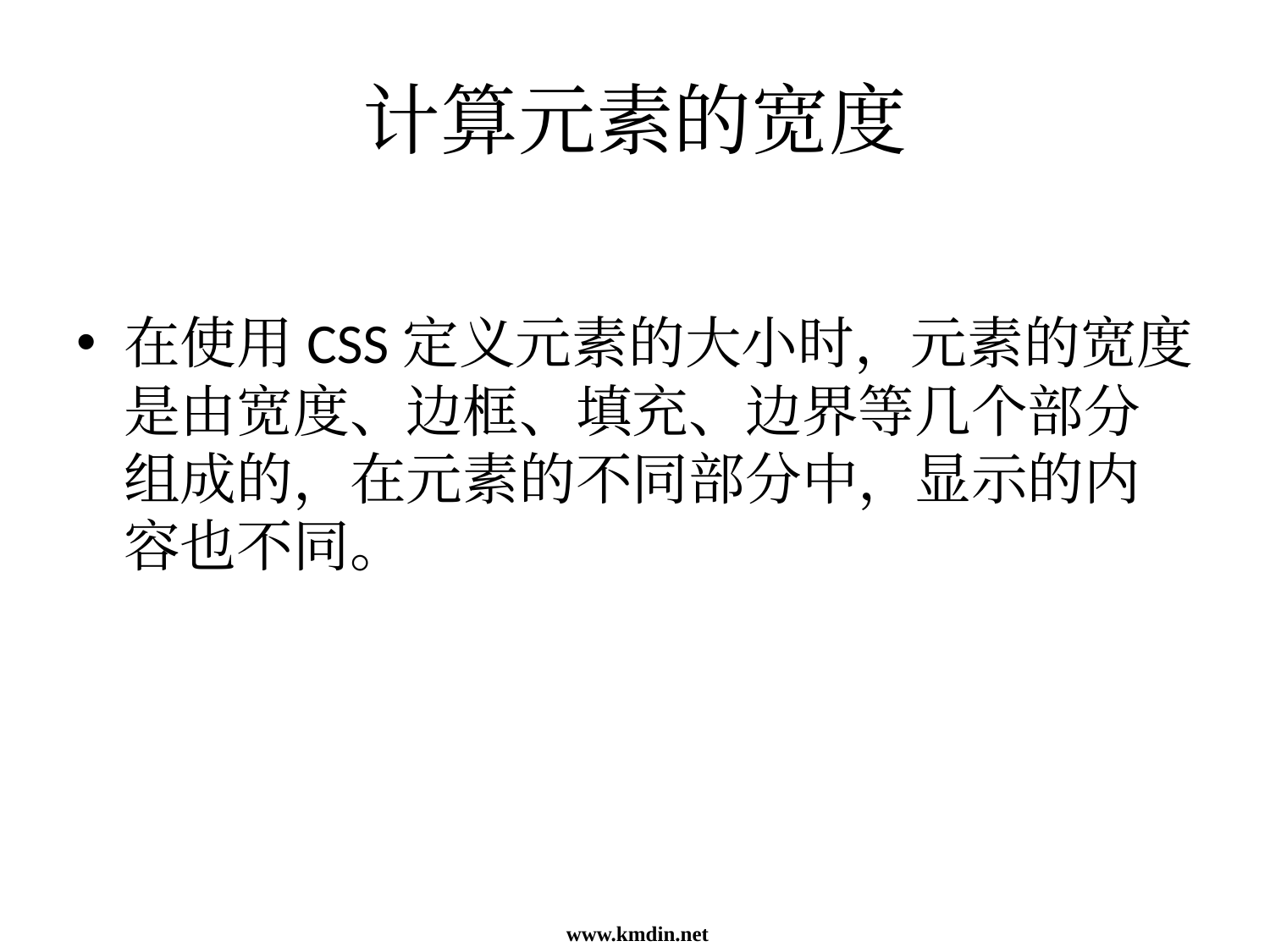

# 计算元素的宽度

在使用CSS定义元素的大小时，元素的宽度是由宽度、边框、填充、边界等几个部分组成的，在元素的不同部分中，显示的内容也不同。